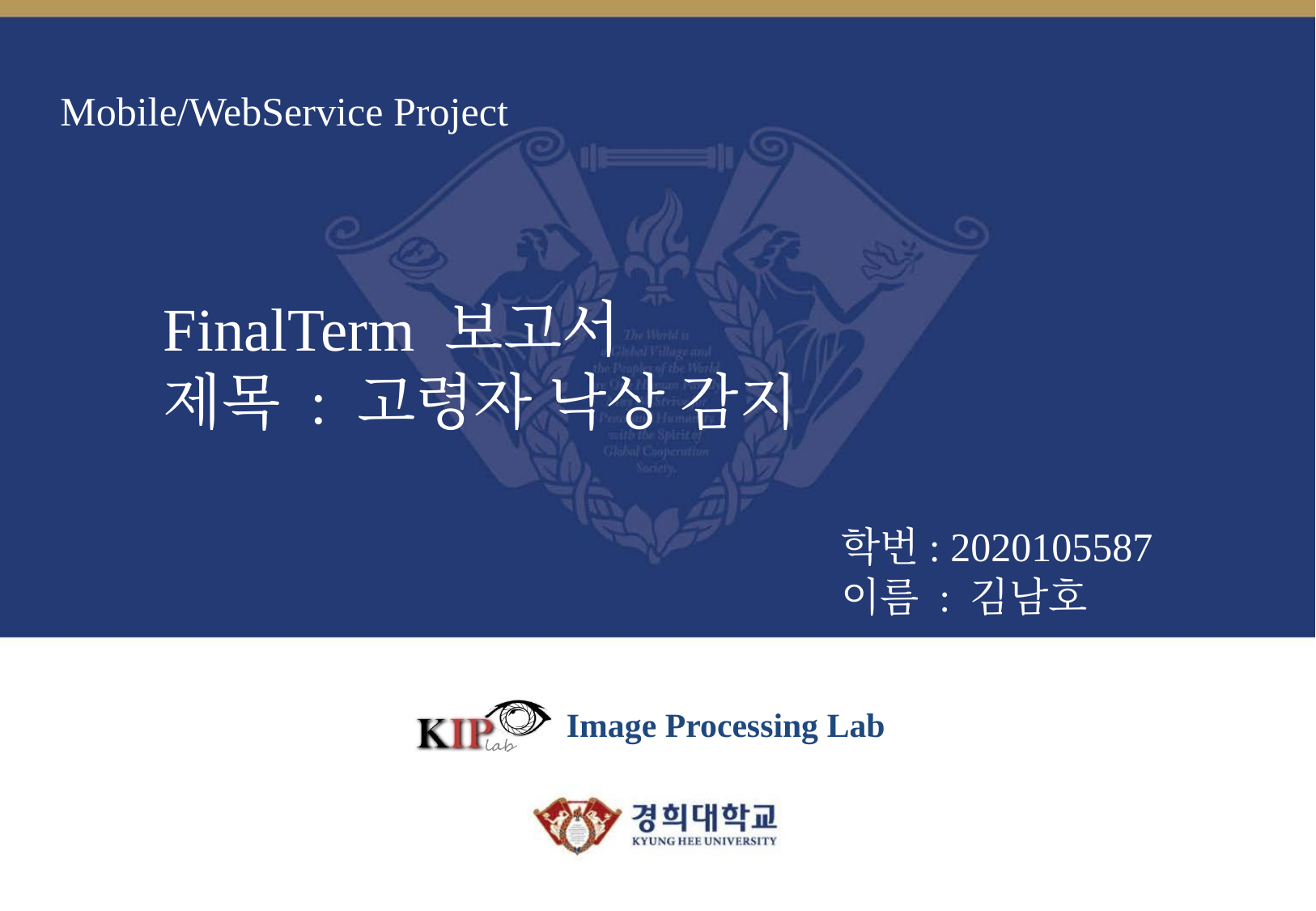

# Mobile/WebService Project
FinalTerm 보고서
제목 : 고령자 낙상 감지
학번: 2020105587
이름 : 김남호

Image Processing Lab